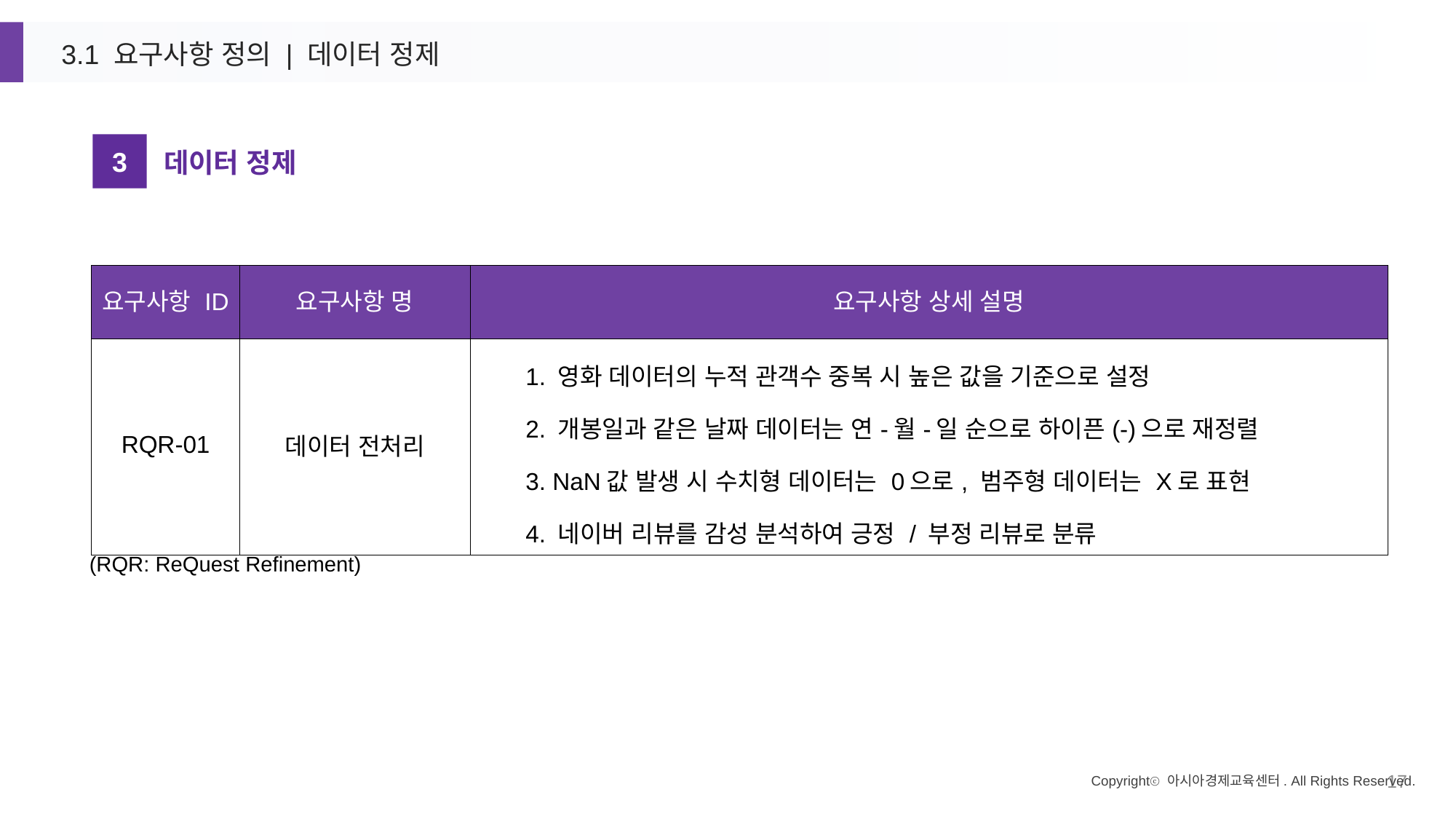

3.1 요구사항 정의 | 데이터 정제
3
데이터 정제
| 요구사항 ID | 요구사항 명 | 요구사항 상세 설명 |
| --- | --- | --- |
| RQR-01 | 데이터 전처리 | 1. 영화 데이터의 누적 관객수 중복 시 높은 값을 기준으로 설정 2. 개봉일과 같은 날짜 데이터는 연-월-일 순으로 하이픈(-)으로 재정렬 3. NaN값 발생 시 수치형 데이터는 0으로, 범주형 데이터는 X로 표현 4. 네이버 리뷰를 감성 분석하여 긍정 / 부정 리뷰로 분류 |
(RQR: ReQuest Refinement)
Copyrightⓒ 아시아경제교육센터. All Rights Reserved.